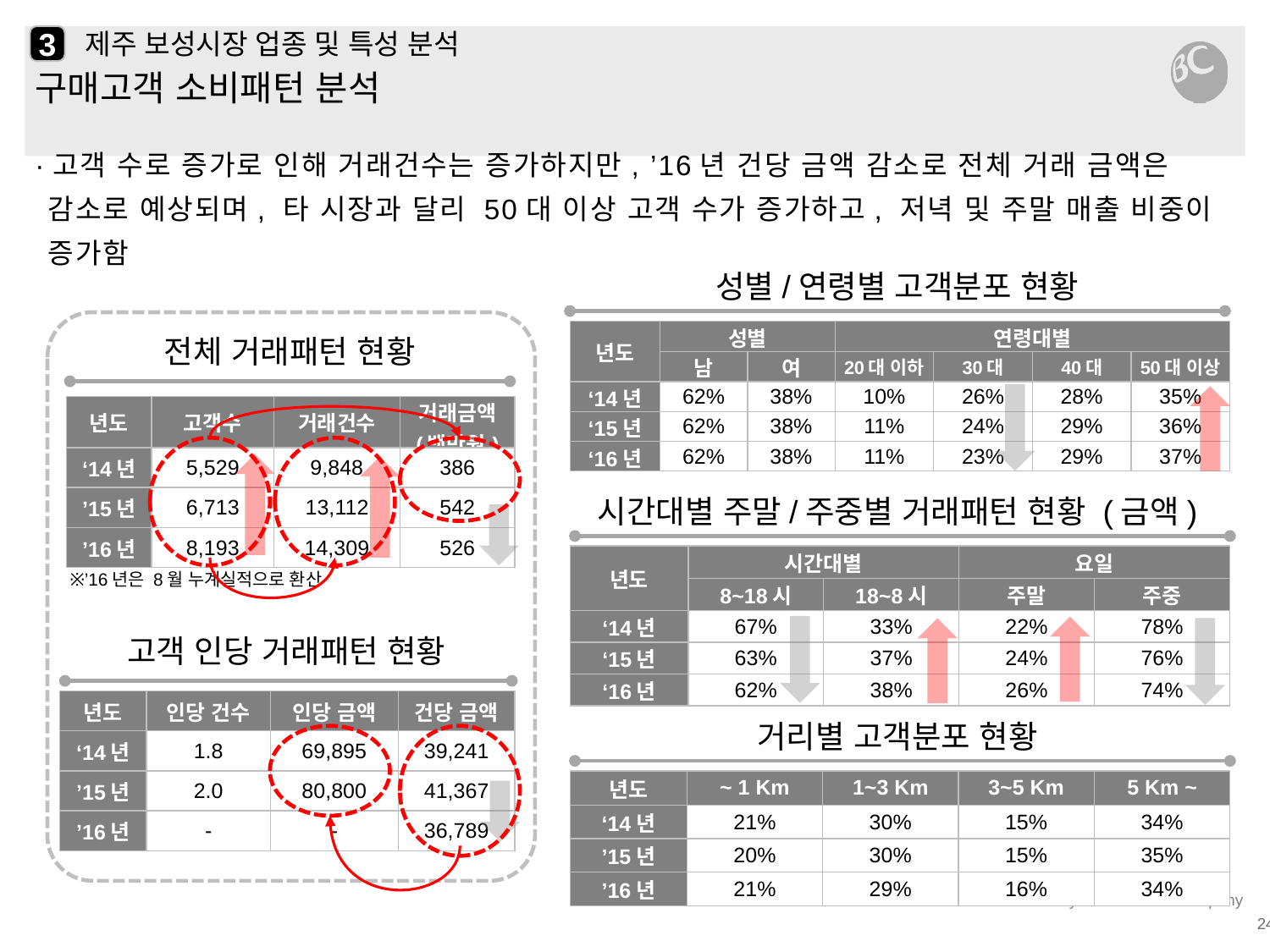

3
# 제주 보성시장 업종 및 특성 분석
구매고객 소비패턴 분석
·고객 수로 증가로 인해 거래건수는 증가하지만, ’16년 건당 금액 감소로 전체 거래 금액은 감소로 예상되며, 타 시장과 달리 50대 이상 고객 수가 증가하고, 저녁 및 주말 매출 비중이 증가함
성별/연령별 고객분포 현황

| 년도 | 성별 |  | 연령대별 |  |  |  |
| --- | --- | --- | --- | --- | --- | --- |
|  | 남 | 여 | 20대 이하 | 30대 | 40대 | 50대 이상 |
| ‘14년 | 62% | 38% | 10% | 26% | 28% | 35% |
| ‘15년 | 62% | 38% | 11% | 24% | 29% | 36% |
| ‘16년 | 62% | 38% | 11% | 23% | 29% | 37% |
전체 거래패턴 현황

| 년도 | 고객수 | 거래건수 | 거래금액 (백만원) |
| --- | --- | --- | --- |
| ‘14년 | 5,529 | 9,848 | 386 |
| ’15년 | 6,713 | 13,112 | 542 |
| ’16년 | 8,193 | 14,309 | 526 |

시간대별 주말/주중별 거래패턴 현황 (금액)

| 년도 | 시간대별 |  | 요일 |  |
| --- | --- | --- | --- | --- |
|  | 8~18시 | 18~8시 | 주말 | 주중 |
| ‘14년 | 67% | 33% | 22% | 78% |
| ‘15년 | 63% | 37% | 24% | 76% |
| ‘16년 | 62% | 38% | 26% | 74% |
※’16년은 8월 누계실적으로 환산

고객 인당 거래패턴 현황
| 년도 | 인당 건수 | 인당 금액 | 건당 금액 |
| --- | --- | --- | --- |
| ‘14년 | 1.8 | 69,895 | 39,241 |
| ’15년 | 2.0 | 80,800 | 41,367 |
| ’16년 | - | - | 36,789 |
거리별 고객분포 현황

| 년도 | ~ 1 Km | 1~3 Km | 3~5 Km | 5 Km ~ |
| --- | --- | --- | --- | --- |
| ‘14년 | 21% | 30% | 15% | 34% |
| ’15년 | 20% | 30% | 15% | 35% |
| ’16년 | 21% | 29% | 16% | 34% |